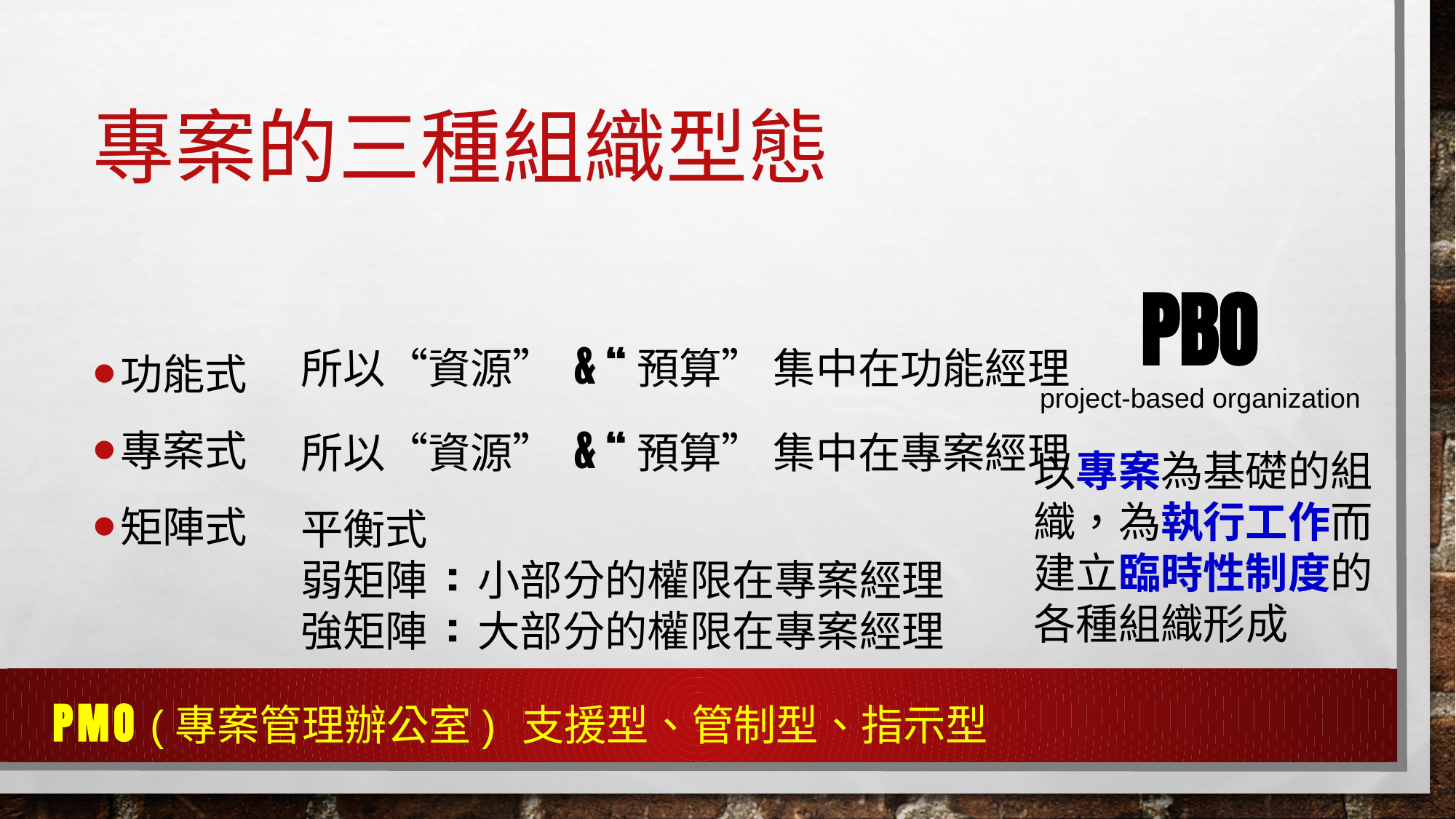

# 專案的三種組織型態
功能式
專案式
矩陣式
PBO
project-based organization
所以“資源” & “預算” 集中在功能經理
所以“資源” & “預算” 集中在專案經理
以專案為基礎的組織，為執行工作而建立臨時性制度的各種組織形成
平衡式
弱矩陣 : 小部分的權限在專案經理
強矩陣 : 大部分的權限在專案經理

PMO (專案管理辦公室)
支援型、管制型、指示型